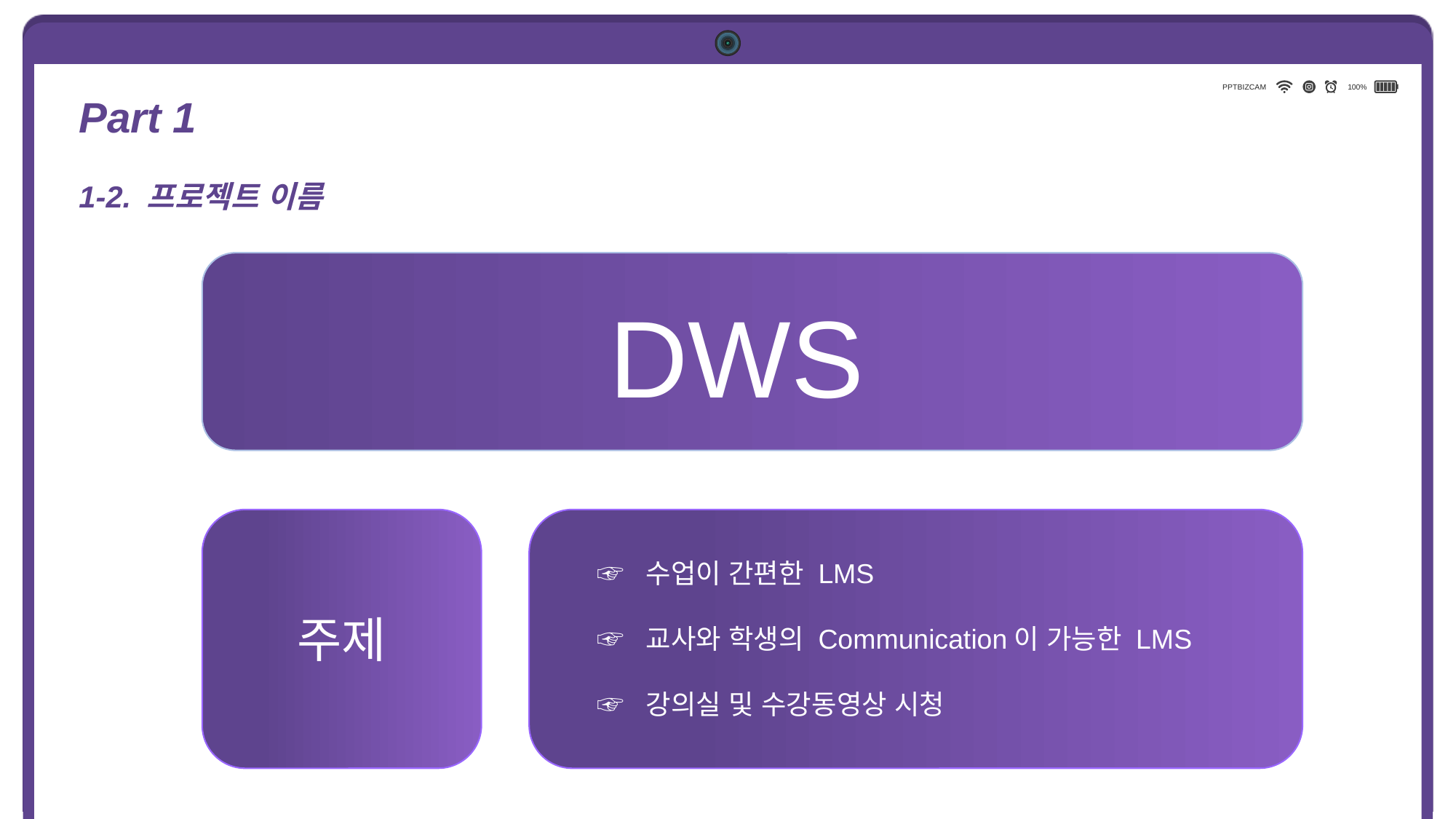

PPTBIZCAM
100%

Part 1

1-2. 프로젝트 이름

DWS

☞  수업이 간편한 LMS

☞  교사와 학생의 Communication이 가능한 LMS

☞  강의실 및 수강동영상 시청
주제